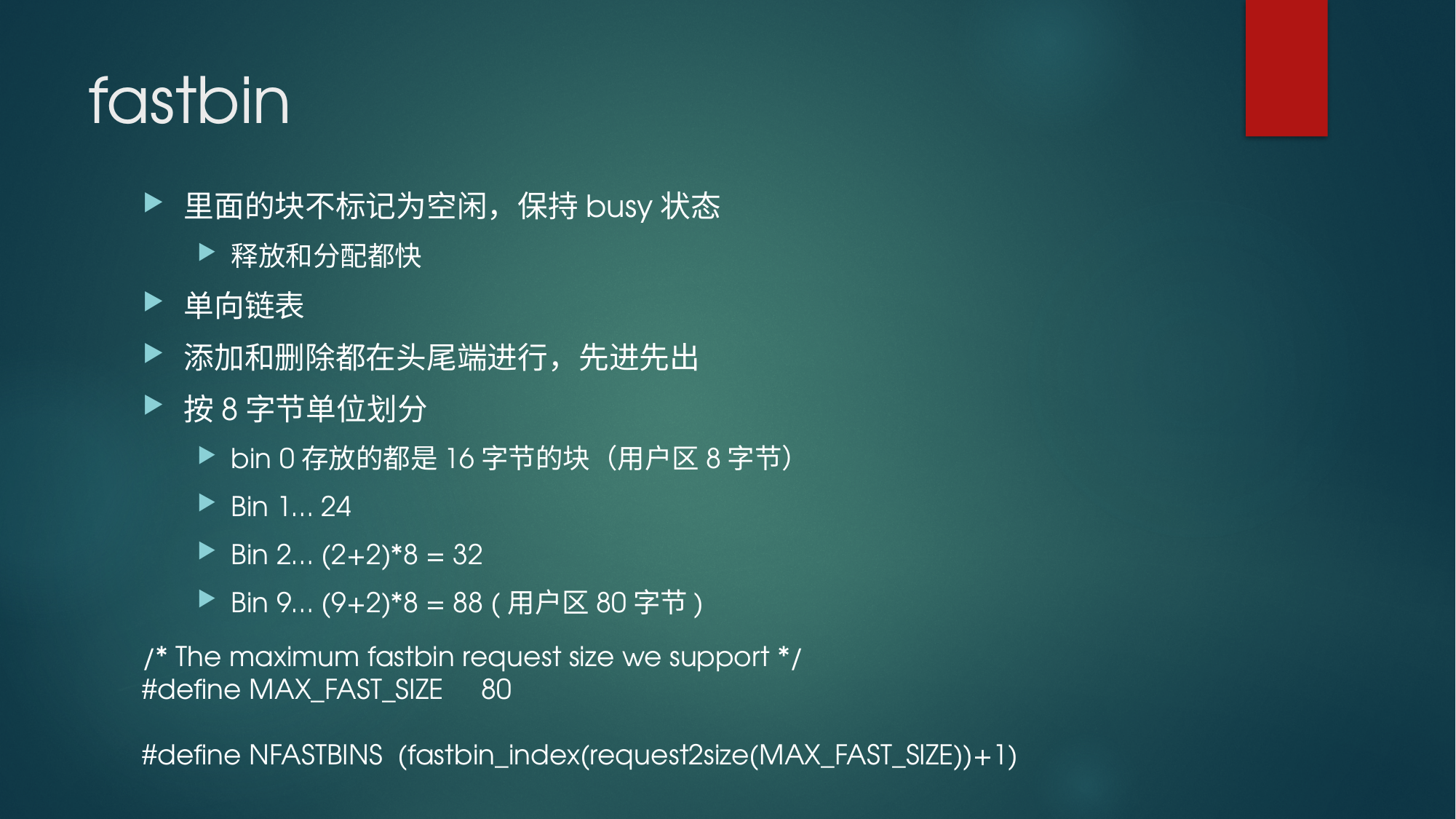

# fastbin
里面的块不标记为空闲，保持busy状态
释放和分配都快
单向链表
添加和删除都在头尾端进行，先进先出
按8字节单位划分
bin 0存放的都是16字节的块（用户区8字节）
Bin 1… 24
Bin 2… (2+2)*8 = 32
Bin 9… (9+2)*8 = 88 (用户区80字节)

/* The maximum fastbin request size we support */
#define MAX_FAST_SIZE     80

#define NFASTBINS  (fastbin_index(request2size(MAX_FAST_SIZE))+1)